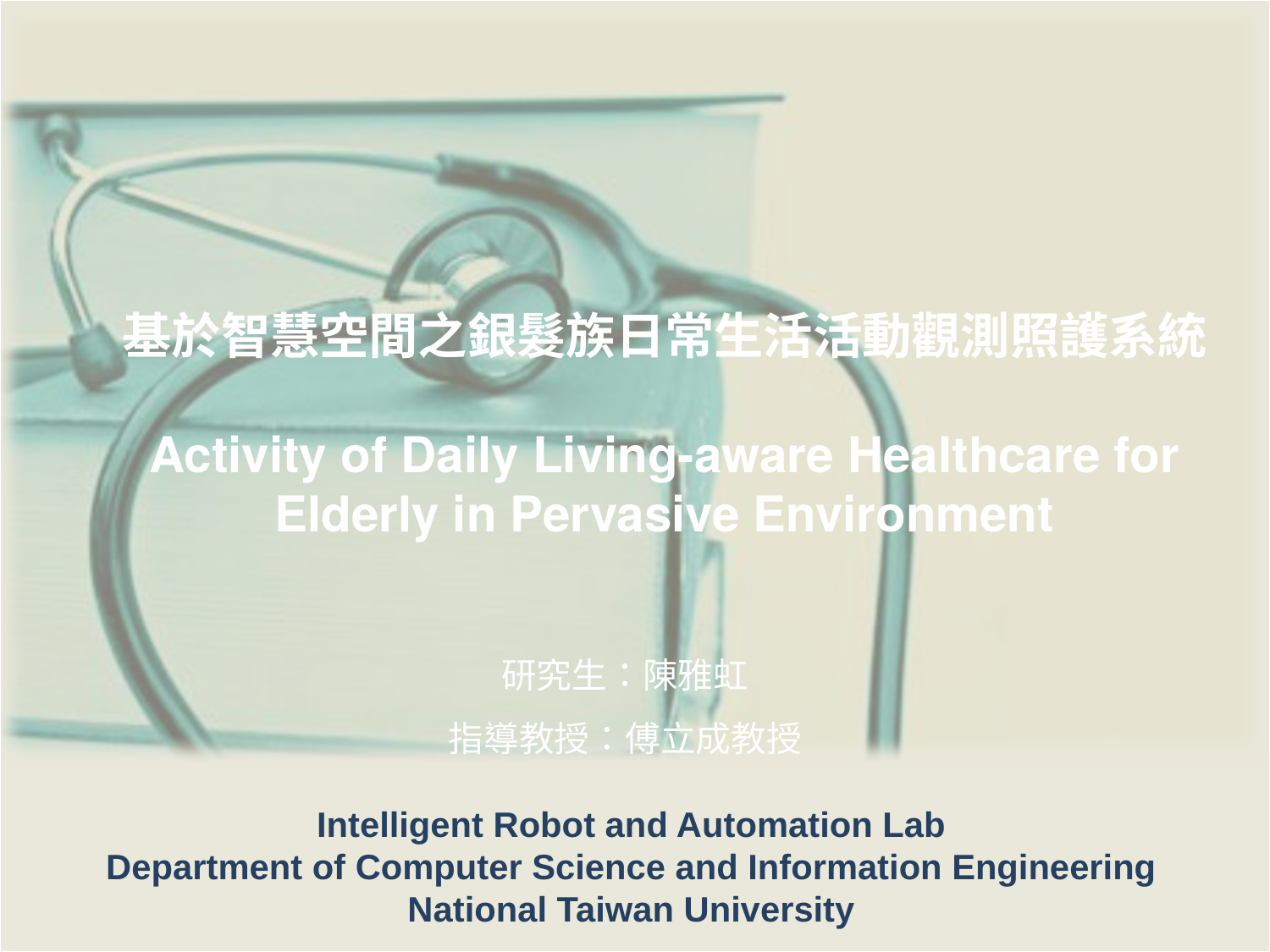

# 基於智慧空間之銀髮族日常生活活動觀測照護系統 Activity of Daily Living-aware Healthcare for Elderly in Pervasive Environment
研究生：陳雅虹
指導教授：傅立成教授

Intelligent Robot and Automation Lab
Department of Computer Science and Information Engineering
National Taiwan University